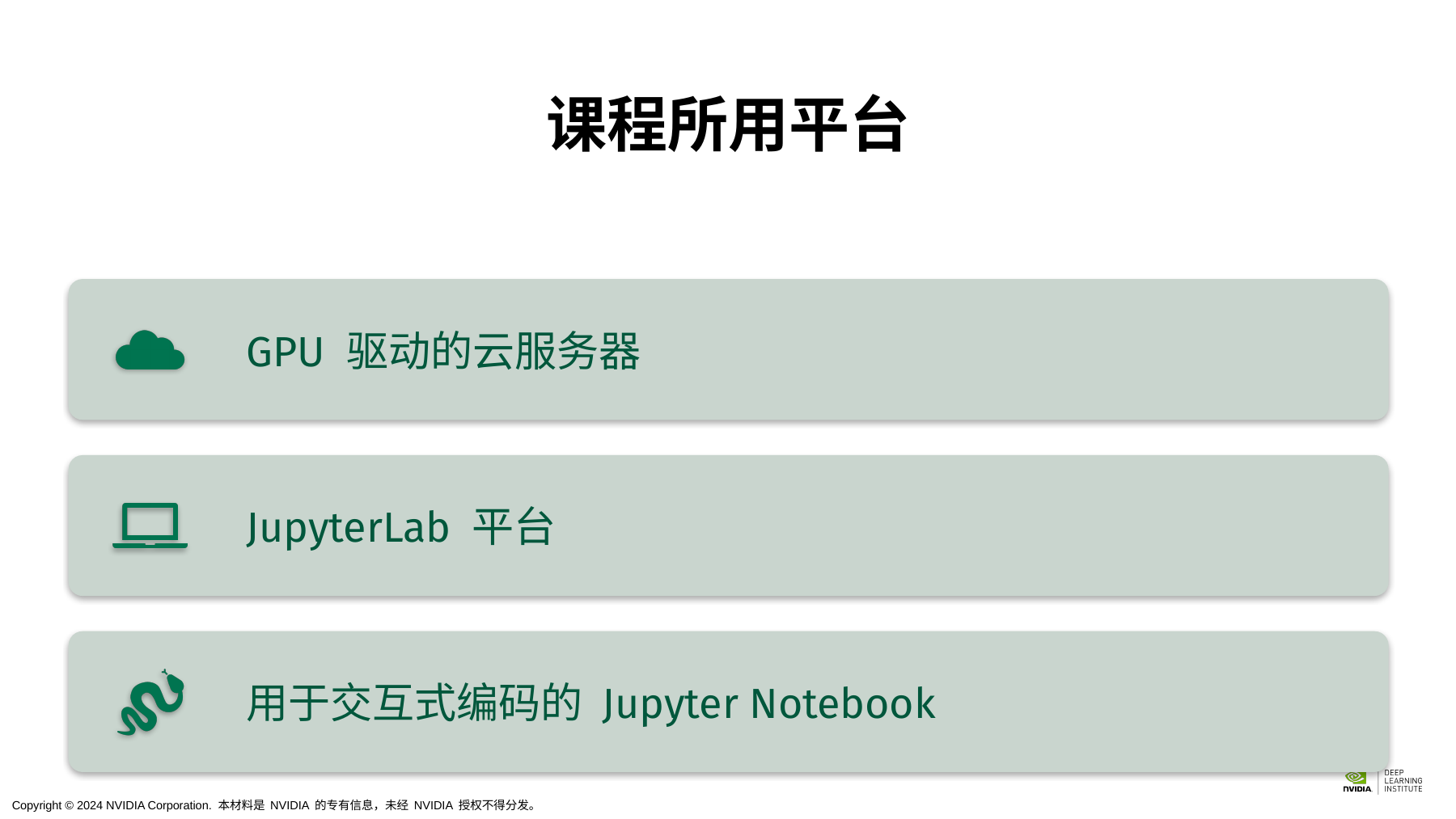

# 课程所用平台

GPU 驱动的云服务器

JupyterLab 平台

用于交互式编码的 Jupyter Notebook

Copyright © 2024 NVIDIA Corporation. 本材料是 NVIDIA 的专有信息，未经 NVIDIA 授权不得分发。